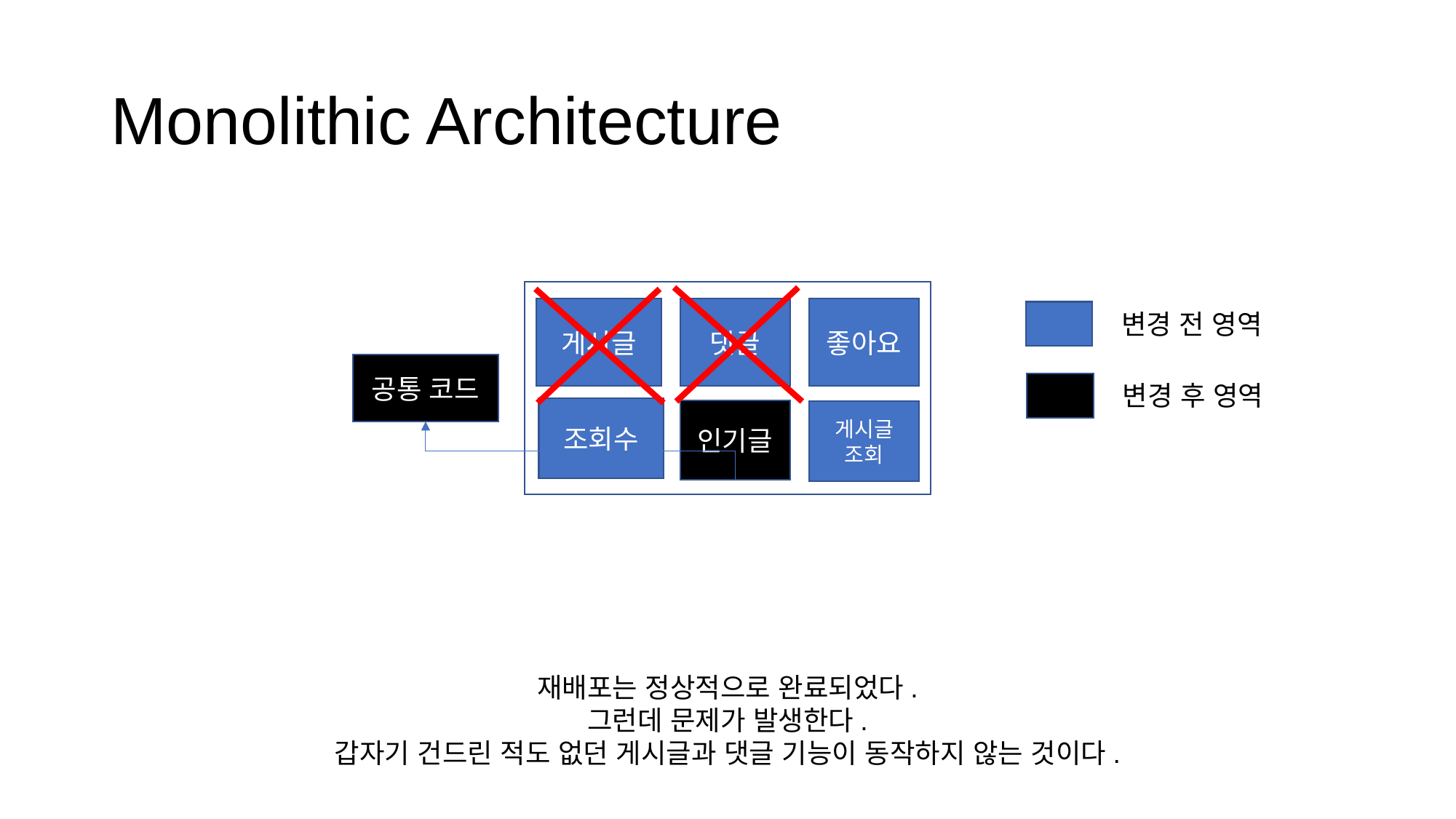

# Monolithic Architecture

게시글
댓글
좋아요

변경 전 영역
공통 코드

변경 후 영역
조회수
인기글
게시글
조회
재배포는 정상적으로 완료되었다.
그런데 문제가 발생한다.
갑자기 건드린 적도 없던 게시글과 댓글 기능이 동작하지 않는 것이다.